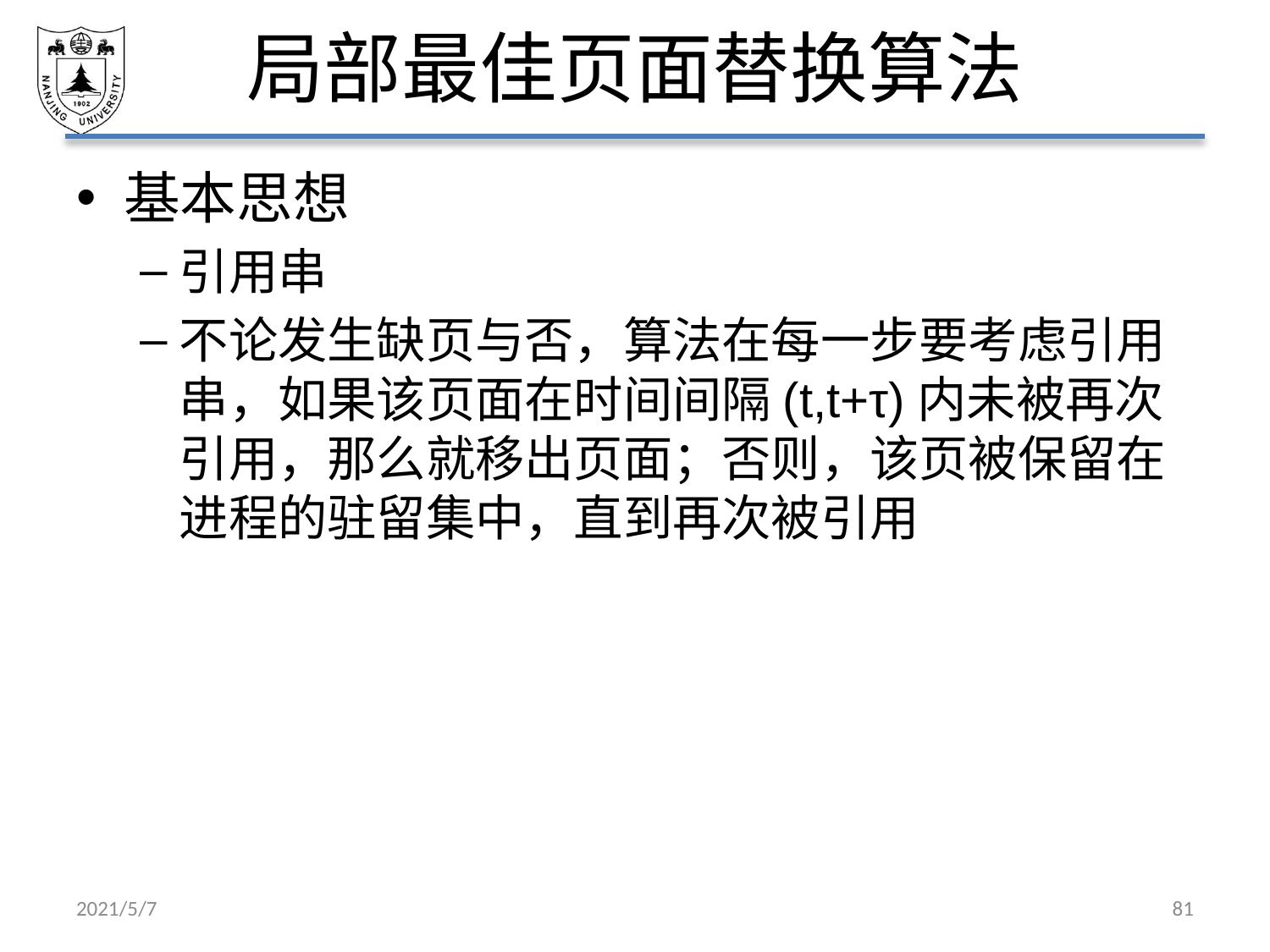

# 局部最佳页面替换算法
基本思想
引用串
不论发生缺页与否，算法在每一步要考虑引用串，如果该页面在时间间隔(t,t+τ)内未被再次引用，那么就移出页面；否则，该页被保留在进程的驻留集中，直到再次被引用
2021/5/7
81